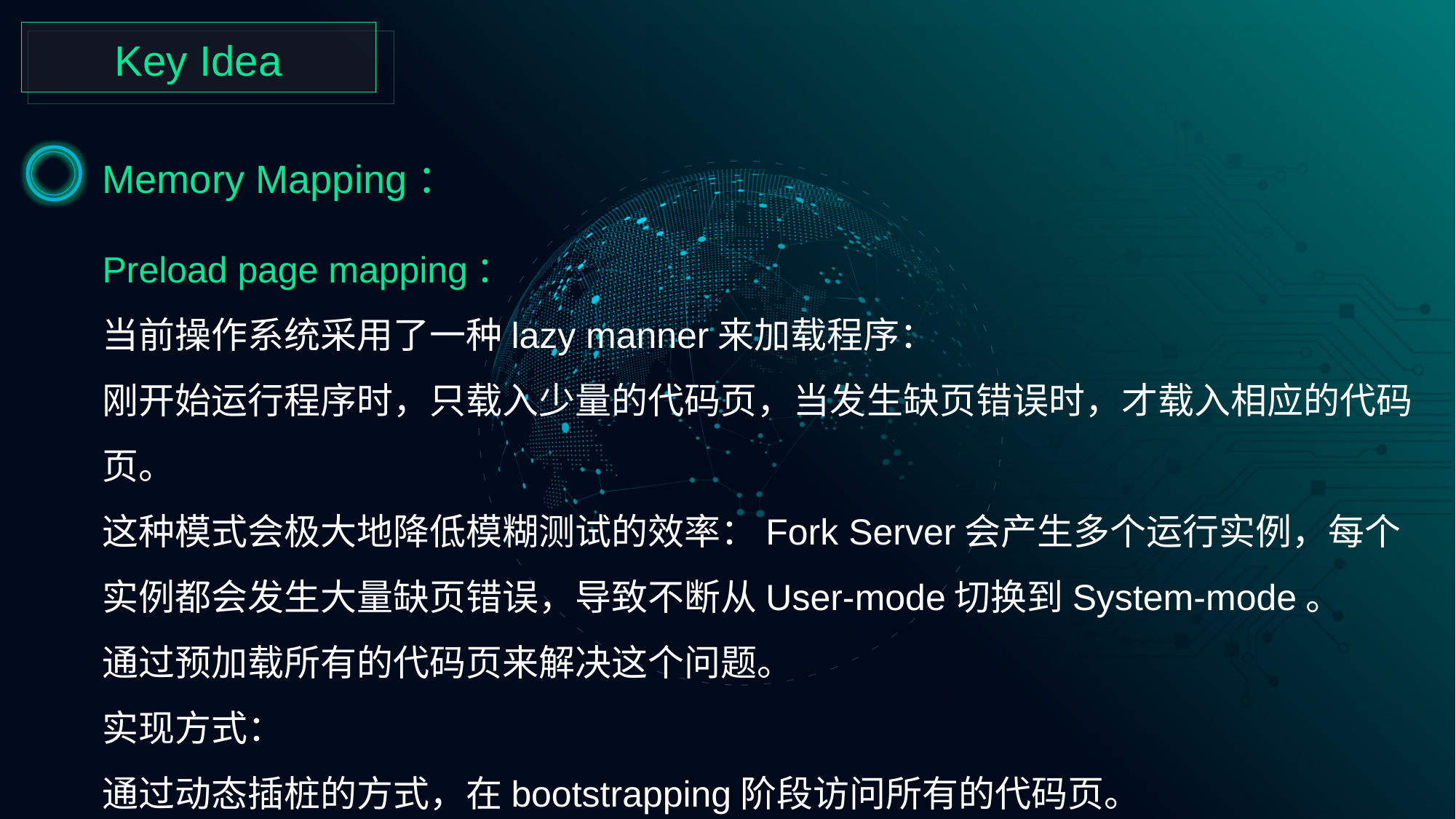

Key Idea

Memory Mapping：
Preload page mapping：
当前操作系统采用了一种lazy manner来加载程序：
刚开始运行程序时，只载入少量的代码页，当发生缺页错误时，才载入相应的代码页。
这种模式会极大地降低模糊测试的效率：Fork Server会产生多个运行实例，每个实例都会发生大量缺页错误，导致不断从User-mode切换到System-mode。
通过预加载所有的代码页来解决这个问题。
实现方式：
通过动态插桩的方式，在bootstrapping阶段访问所有的代码页。